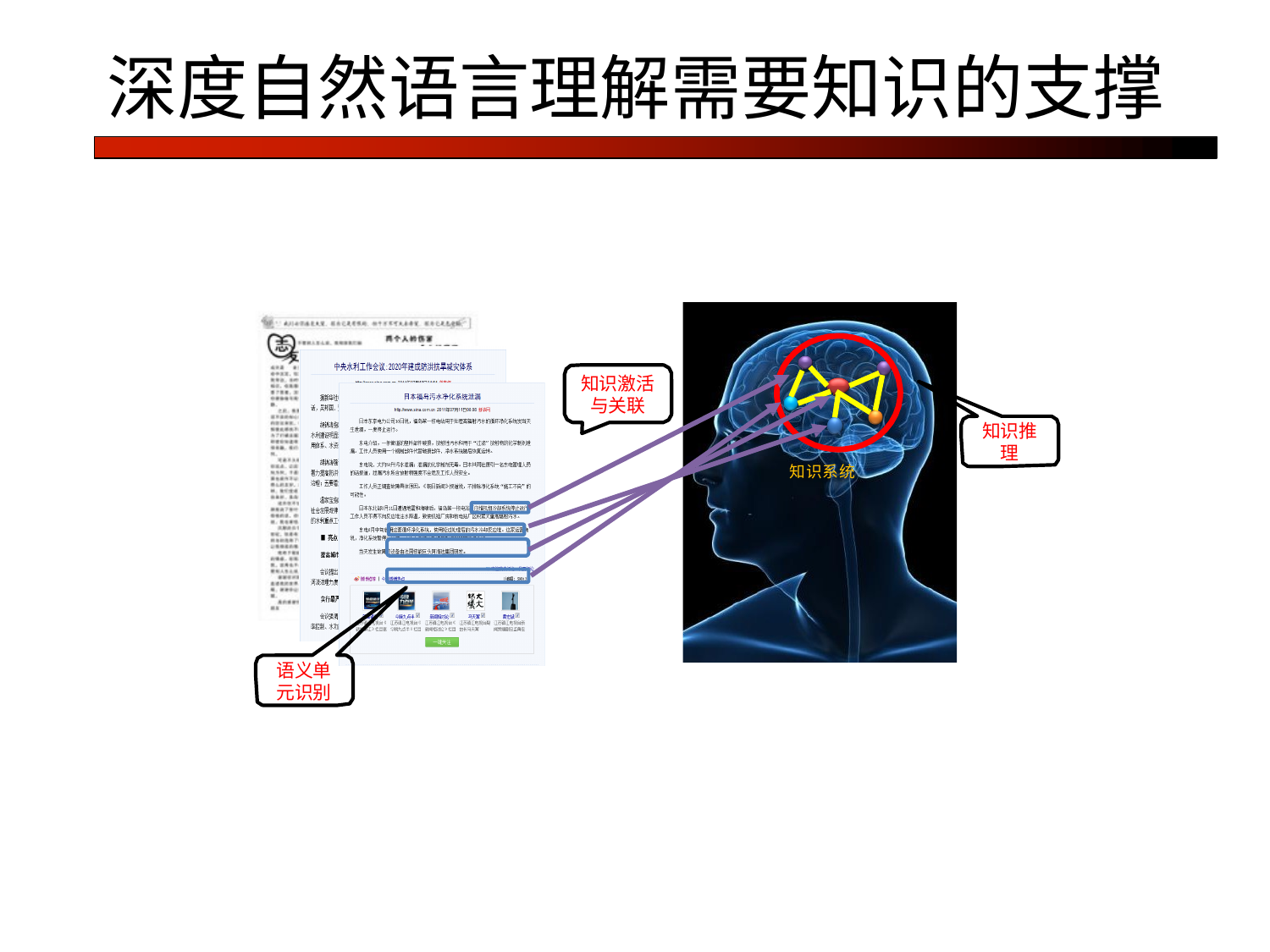

# 深度自然语言理解需要知识的支撑

知识激活 与关联
知识推 理
知识系统

语义单 元识别